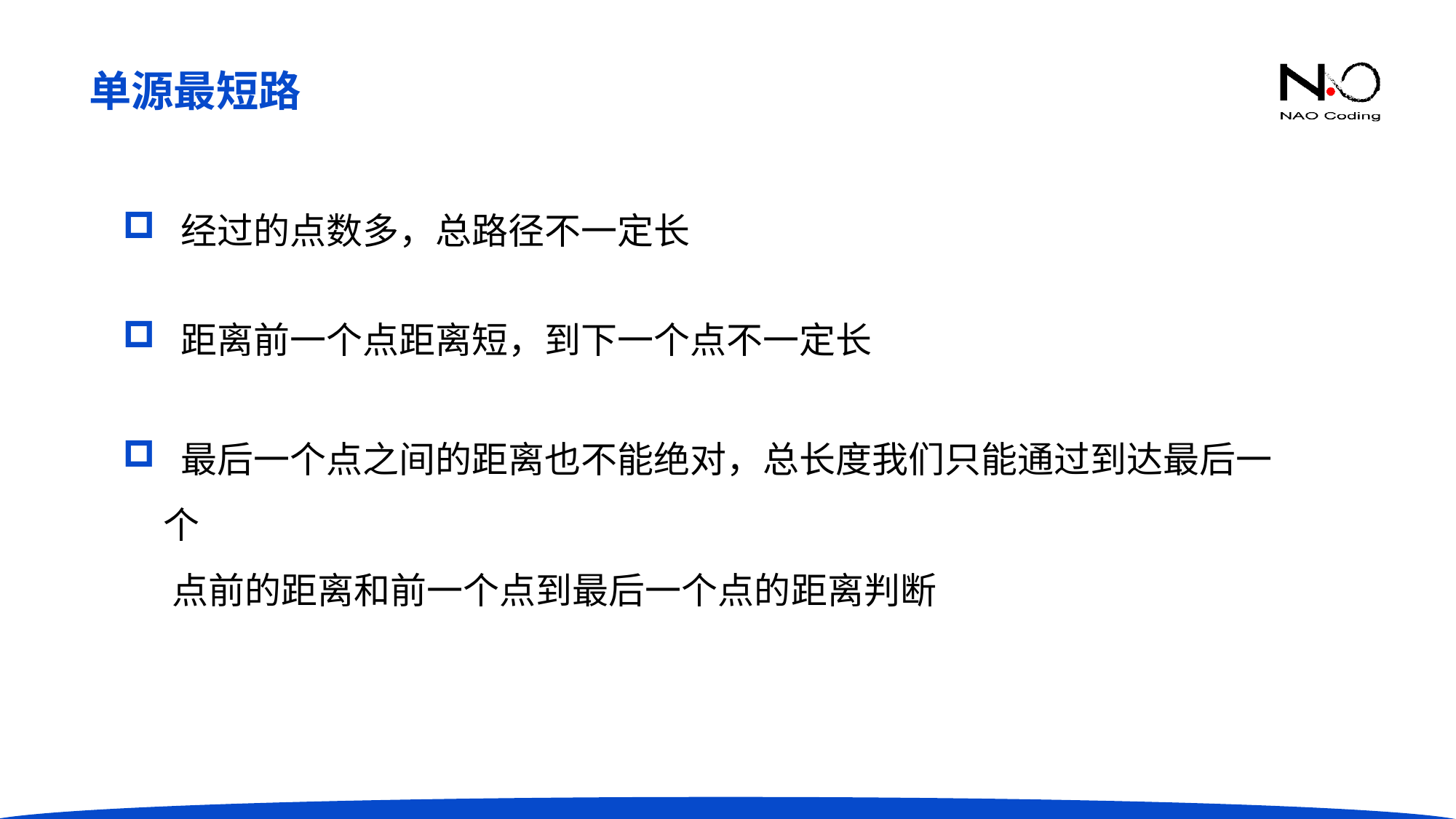

单源最短路
 经过的点数多，总路径不一定长
 距离前一个点距离短，到下一个点不一定长
 最后一个点之间的距离也不能绝对，总长度我们只能通过到达最后一个
     点前的距离和前一个点到最后一个点的距离判断